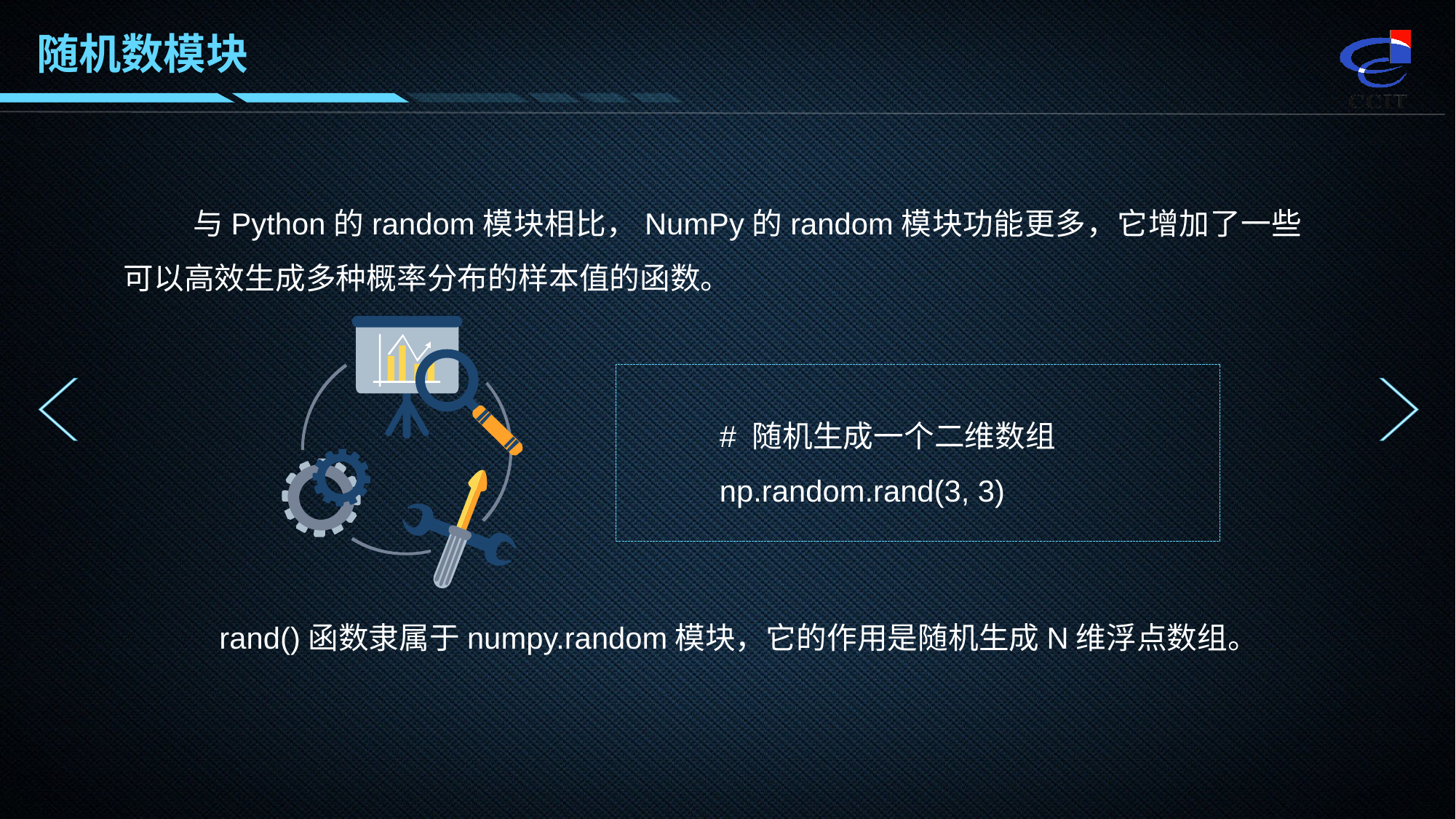

随机数模块
 与Python的random模块相比，NumPy的random模块功能更多，它增加了一些可以高效生成多种概率分布的样本值的函数。

# 随机生成一个二维数组
np.random.rand(3, 3)
rand()函数隶属于numpy.random模块，它的作用是随机生成N维浮点数组。